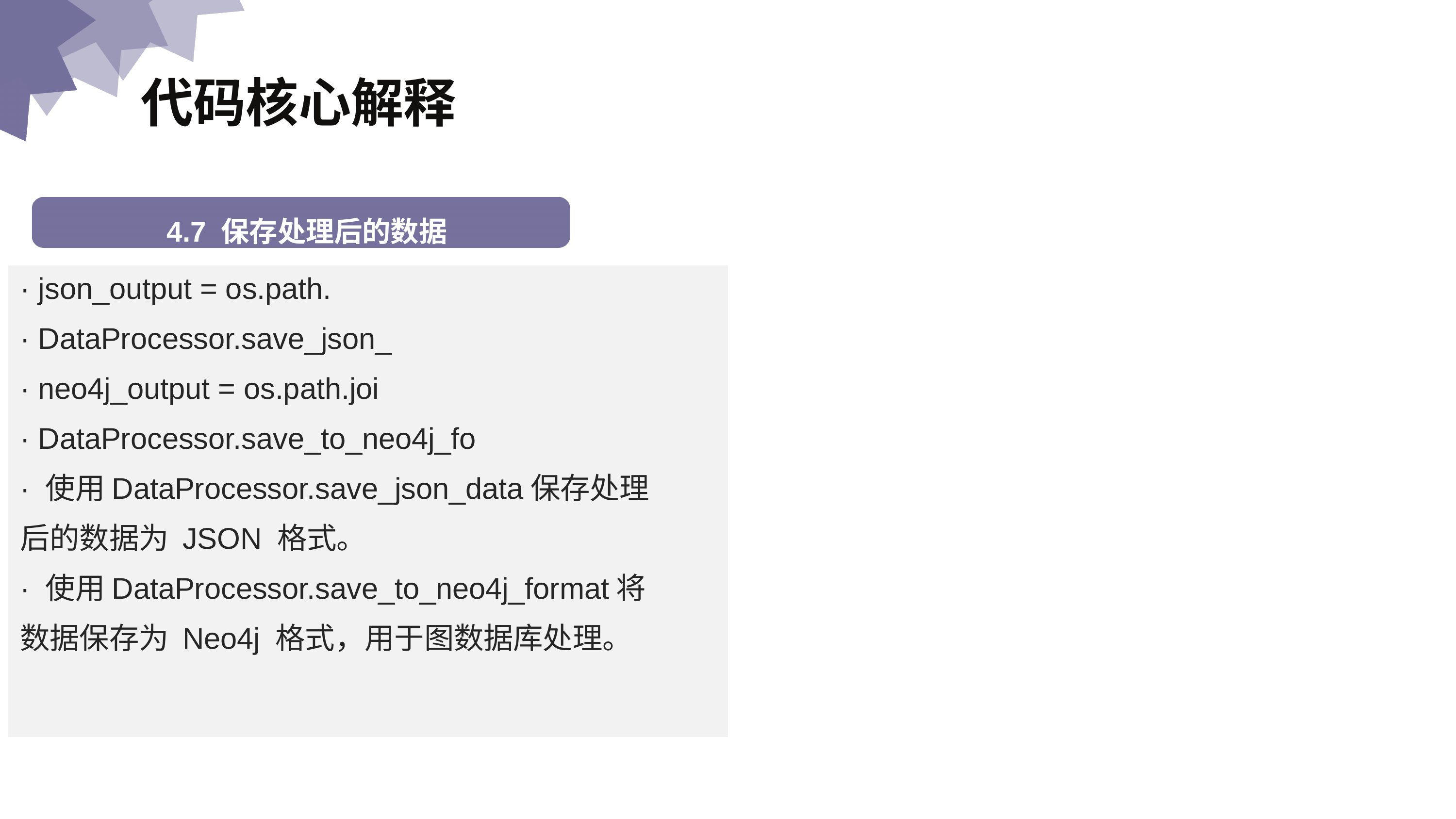

代码核心解释
         幻觉的原因分析

4.7 保存处理后的数据
· json_output = os.path.
· DataProcessor.save_json_
· neo4j_output = os.path.joi
· DataProcessor.save_to_neo4j_fo
· 使用DataProcessor.save_json_data保存处理后的数据为 JSON 格式。
· 使用DataProcessor.save_to_neo4j_format将数据保存为 Neo4j 格式，用于图数据库处理。